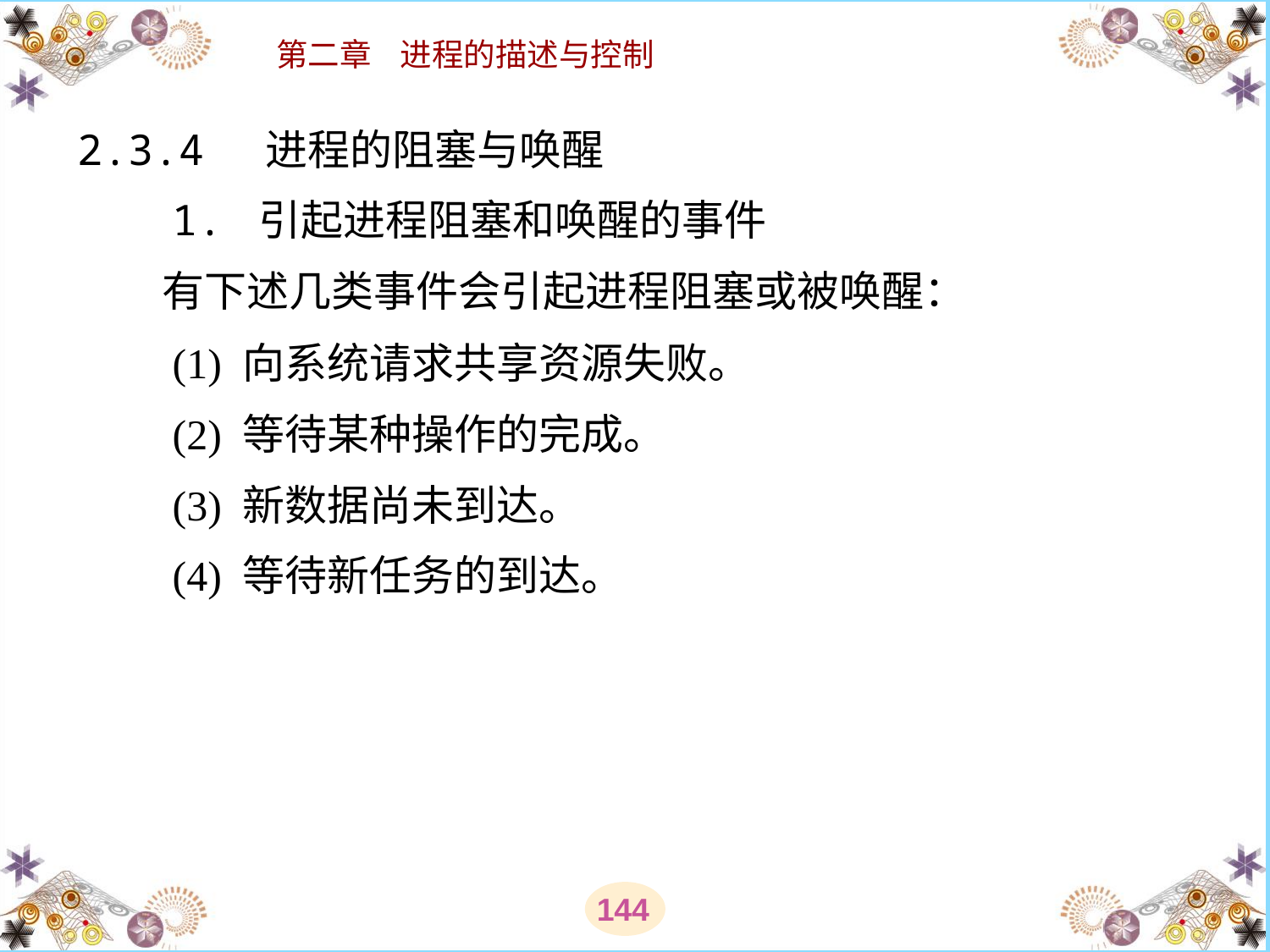

# 2.3.4  进程的阻塞与唤醒 　　1. 引起进程阻塞和唤醒的事件 　　有下述几类事件会引起进程阻塞或被唤醒： 　　(1) 向系统请求共享资源失败。 　　(2) 等待某种操作的完成。 　　(3) 新数据尚未到达。 　　(4) 等待新任务的到达。